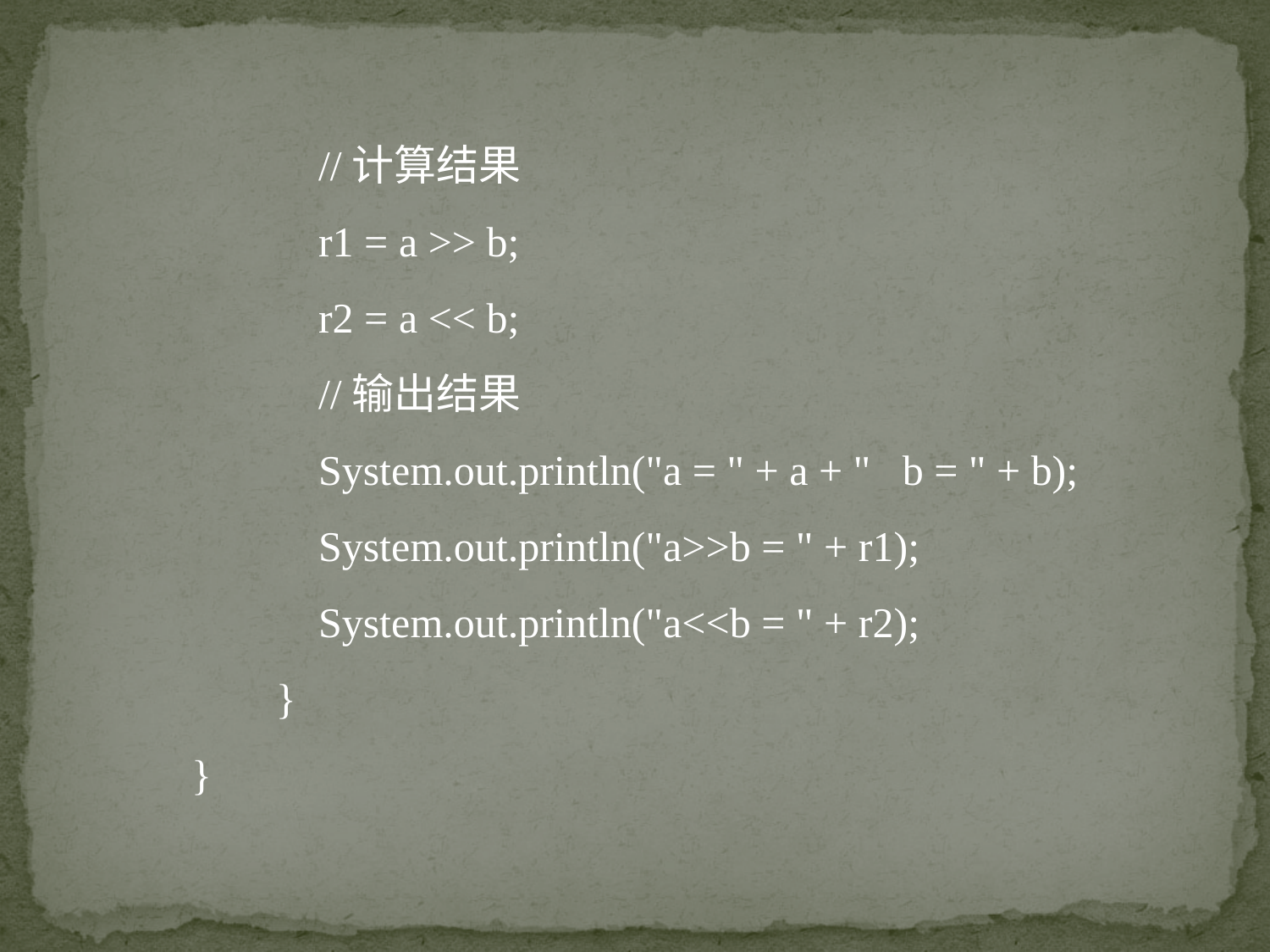

//计算结果
	r1 = a >> b;
	r2 = a << b;
	//输出结果
	System.out.println("a = " + a + "   b = " + b);
	System.out.println("a>>b = " + r1);
	System.out.println("a<<b = " + r2);
        }
}